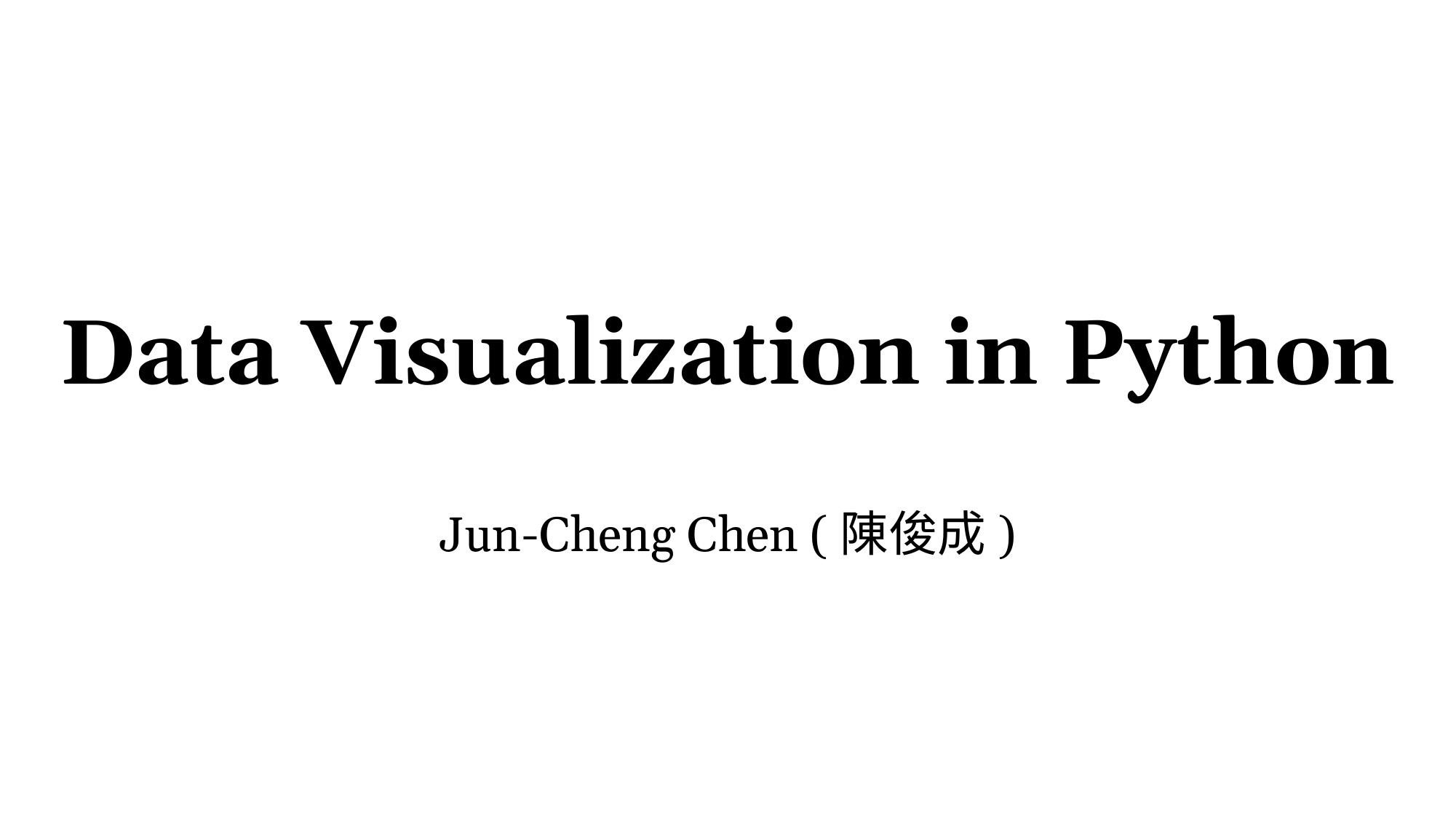

# Data Visualization in Python

Jun-Cheng Chen (陳俊成)